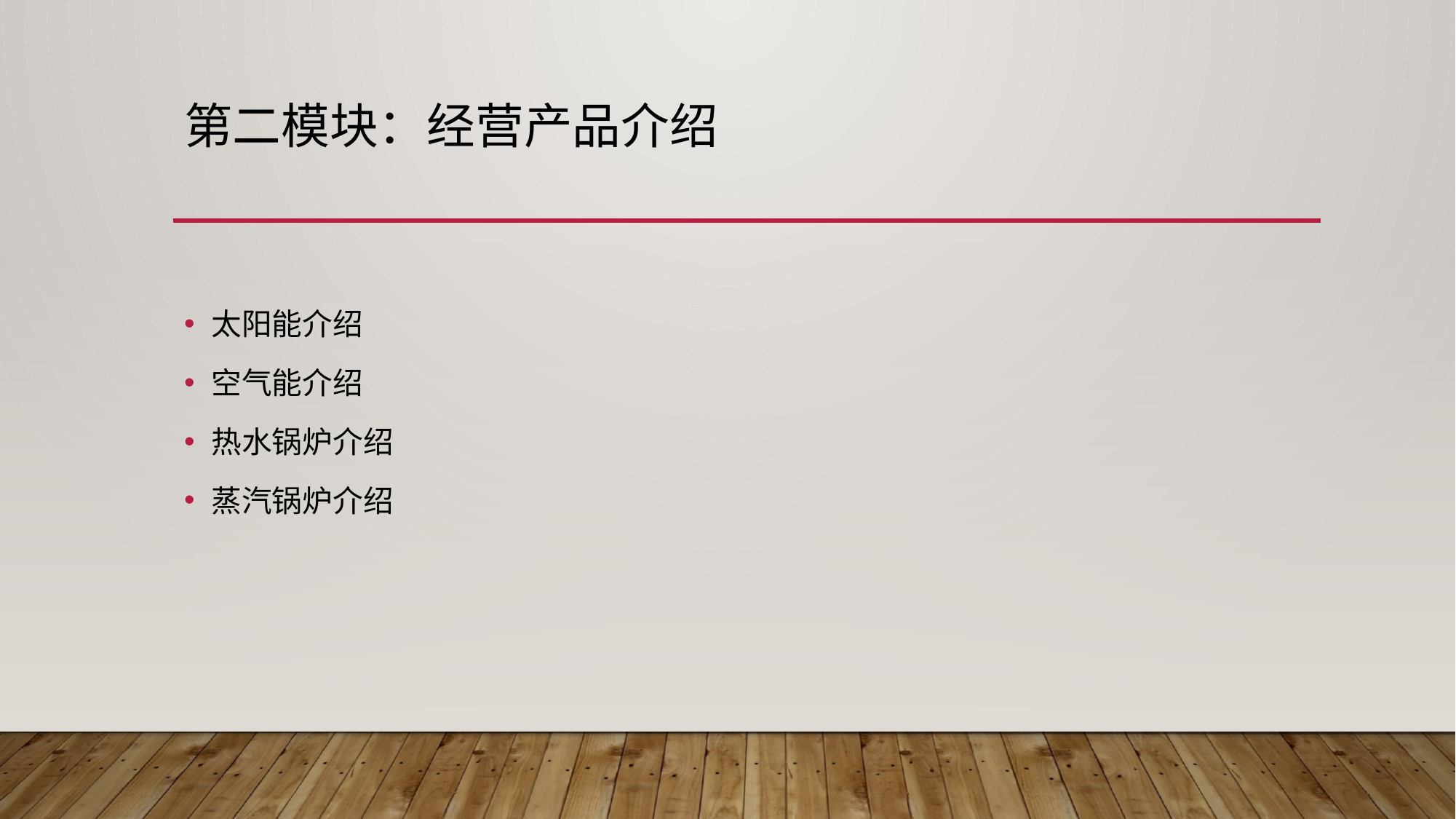

# 第二模块：经营产品介绍

太阳能介绍
空气能介绍
热水锅炉介绍
蒸汽锅炉介绍